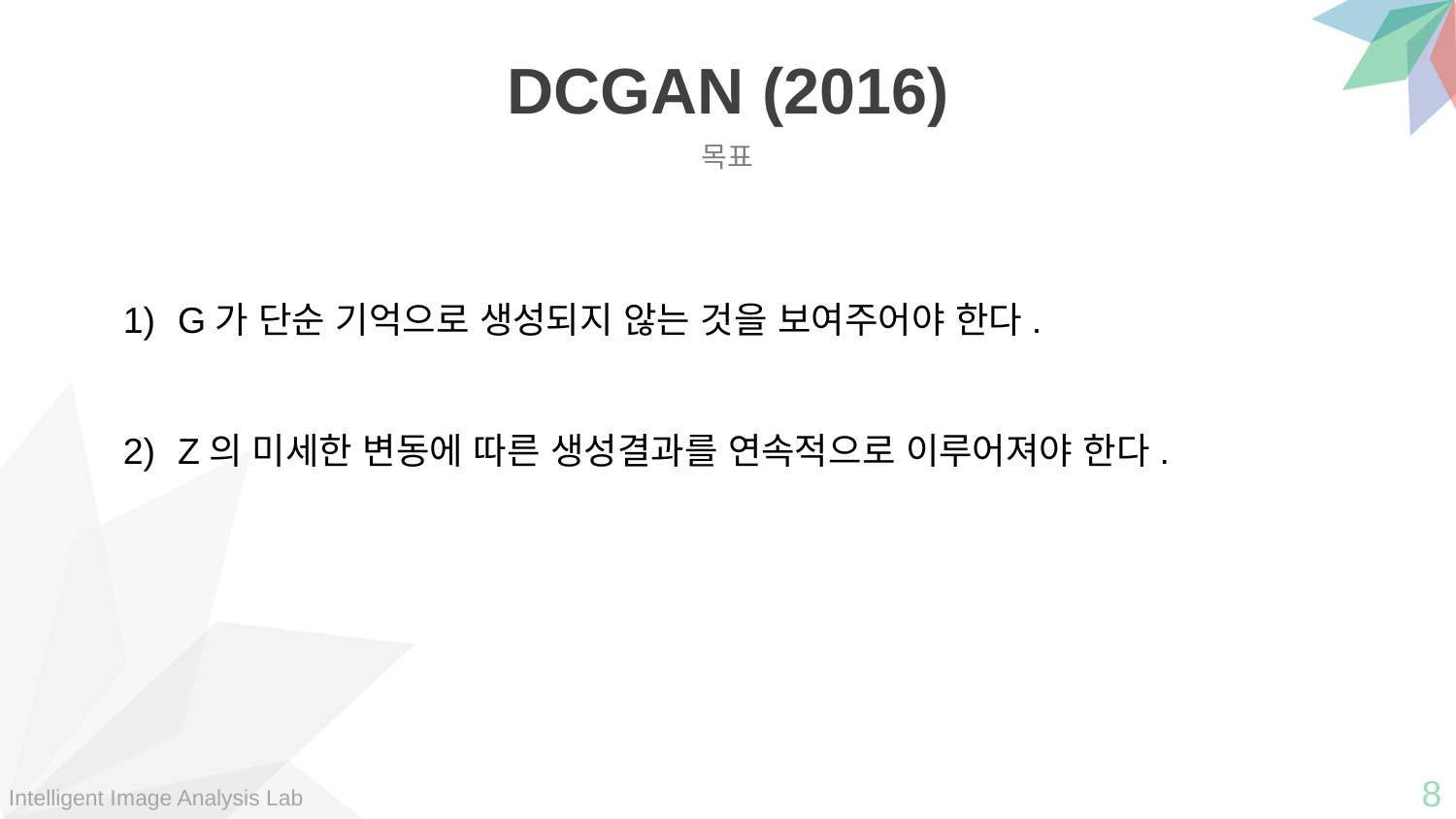

DCGAN (2016)
목표
G가 단순 기억으로 생성되지 않는 것을 보여주어야 한다.
Z의 미세한 변동에 따른 생성결과를 연속적으로 이루어져야 한다.
8